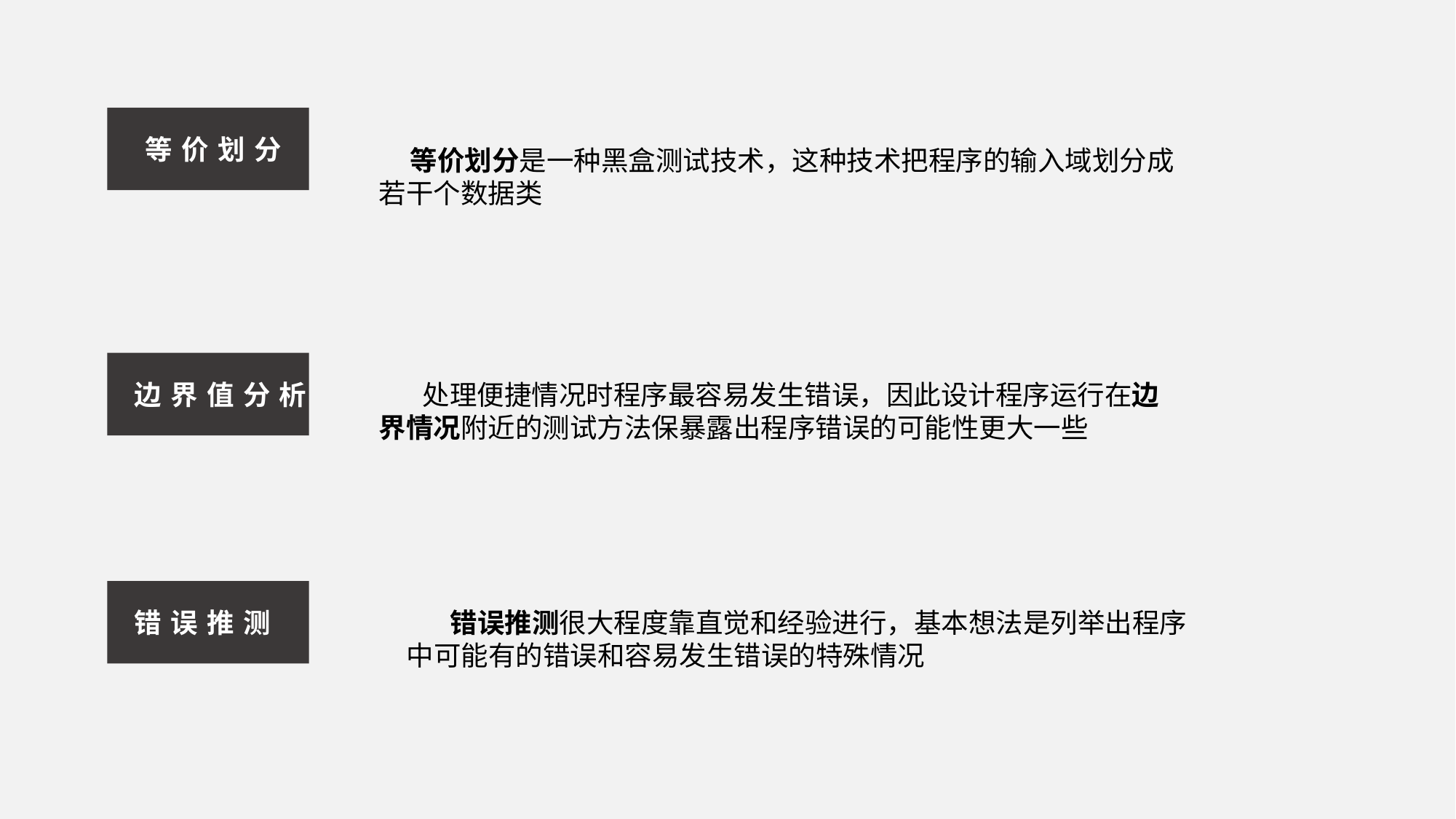

等价划分
    等价划分是一种黑盒测试技术，这种技术把程序的输入域划分成若干个数据类

边界值分析
      处理便捷情况时程序最容易发生错误，因此设计程序运行在边界情况附近的测试方法保暴露出程序错误的可能性更大一些

错误推测
      错误推测很大程度靠直觉和经验进行，基本想法是列举出程序中可能有的错误和容易发生错误的特殊情况